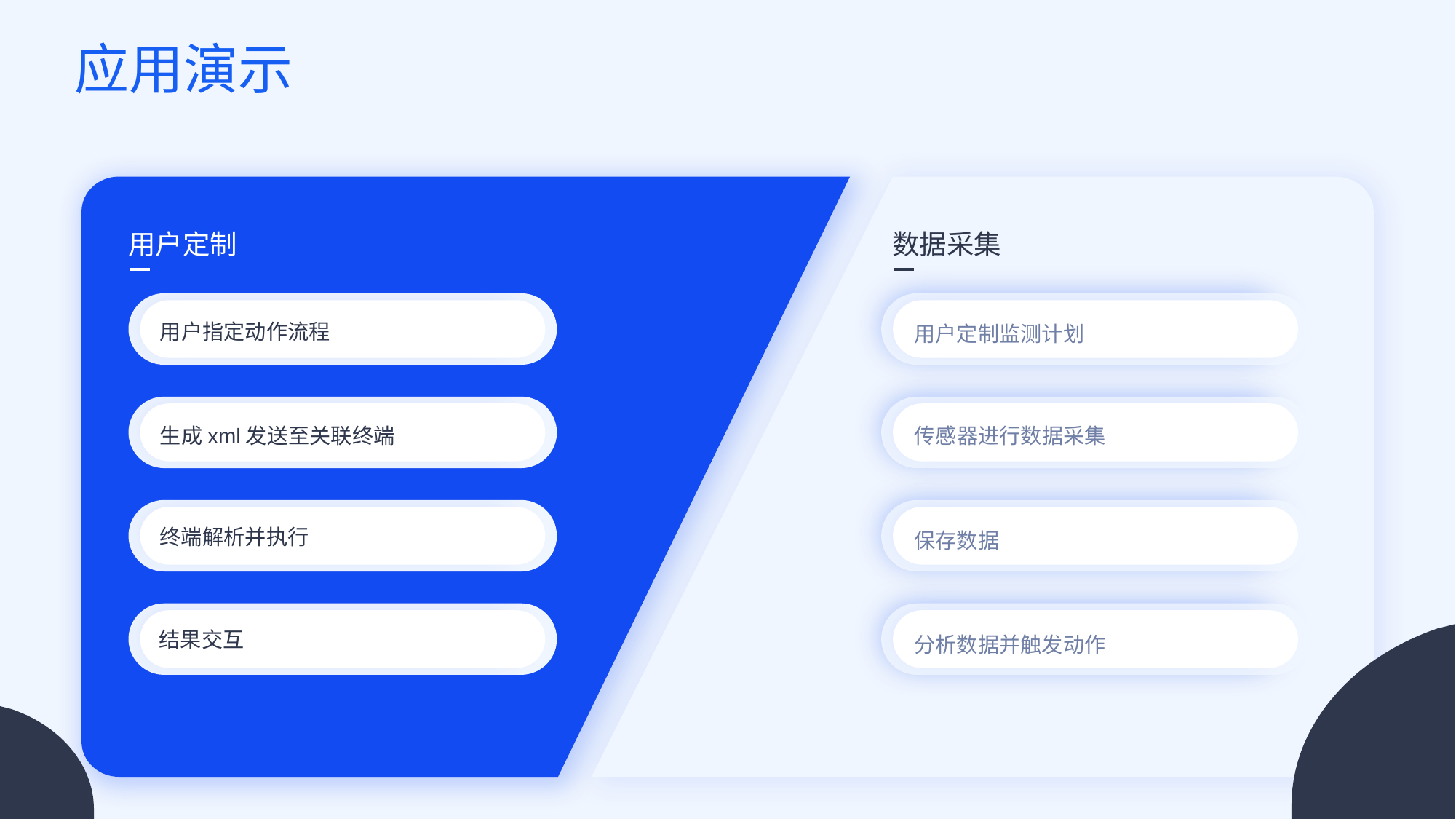

应用演示

用户定制
数据采集

用户定制监测计划
用户指定动作流程

传感器进行数据采集
生成xml发送至关联终端

保存数据
终端解析并执行

结果交互

分析数据并触发动作